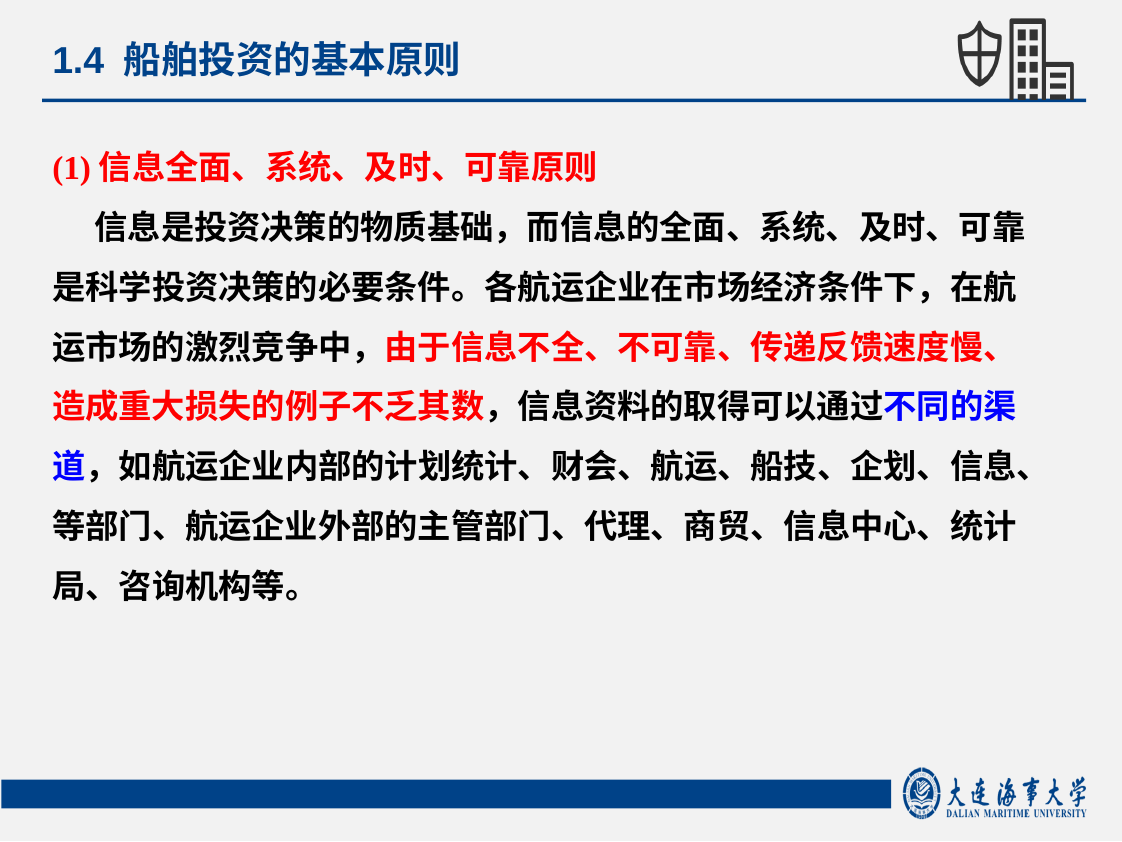

1.4 船舶投资的基本原则
(1)信息全面、系统、及时、可靠原则
信息是投资决策的物质基础，而信息的全面、系统、及时、可靠是科学投资决策的必要条件。各航运企业在市场经济条件下，在航运市场的激烈竞争中，由于信息不全、不可靠、传递反馈速度慢、造成重大损失的例子不乏其数，信息资料的取得可以通过不同的渠道，如航运企业内部的计划统计、财会、航运、船技、企划、信息、等部门、航运企业外部的主管部门、代理、商贸、信息中心、统计局、咨询机构等。